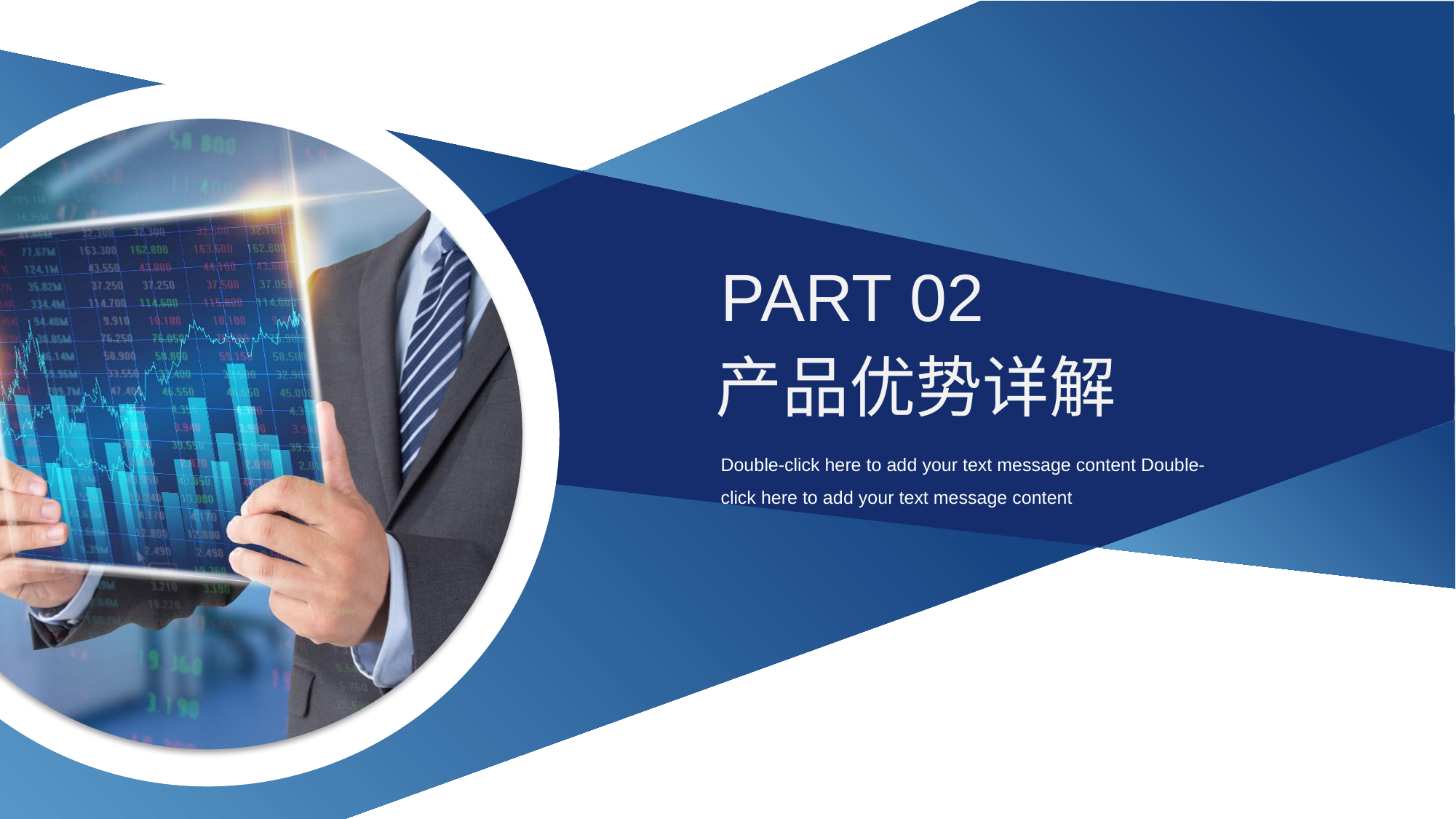

PART 02
产品优势详解
Double-click here to add your text message content Double-click here to add your text message content